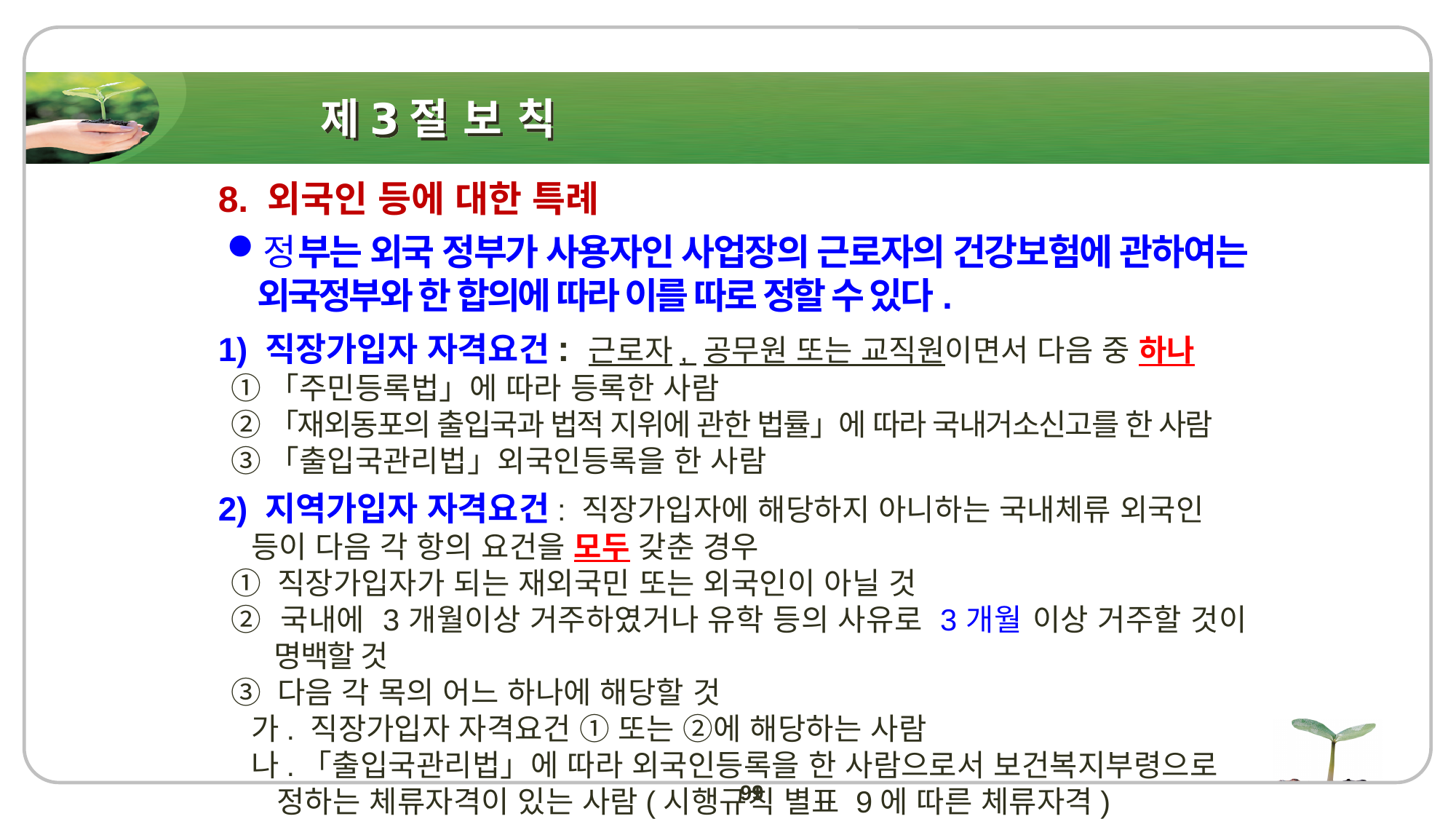

# 제3절 보 칙
8. 외국인 등에 대한 특례
정부는 외국 정부가 사용자인 사업장의 근로자의 건강보험에 관하여는 외국정부와 한 합의에 따라 이를 따로 정할 수 있다.
1) 직장가입자 자격요건: 근로자, 공무원 또는 교직원이면서 다음 중 하나
①「주민등록법」에 따라 등록한 사람
②「재외동포의 출입국과 법적 지위에 관한 법률」에 따라 국내거소신고를 한 사람
③「출입국관리법」외국인등록을 한 사람
2) 지역가입자 자격요건: 직장가입자에 해당하지 아니하는 국내체류 외국인
   등이 다음 각 항의 요건을 모두 갖춘 경우
① 직장가입자가 되는 재외국민 또는 외국인이 아닐 것
② 국내에 3개월이상 거주하였거나 유학 등의 사유로 3개월 이상 거주할 것이 명백할 것
③ 다음 각 목의 어느 하나에 해당할 것
   가. 직장가입자 자격요건 ① 또는 ②에 해당하는 사람
   나.「출입국관리법」에 따라 외국인등록을 한 사람으로서 보건복지부령으로
      정하는 체류자격이 있는 사람(시행규칙 별표 9에 따른 체류자격)
99